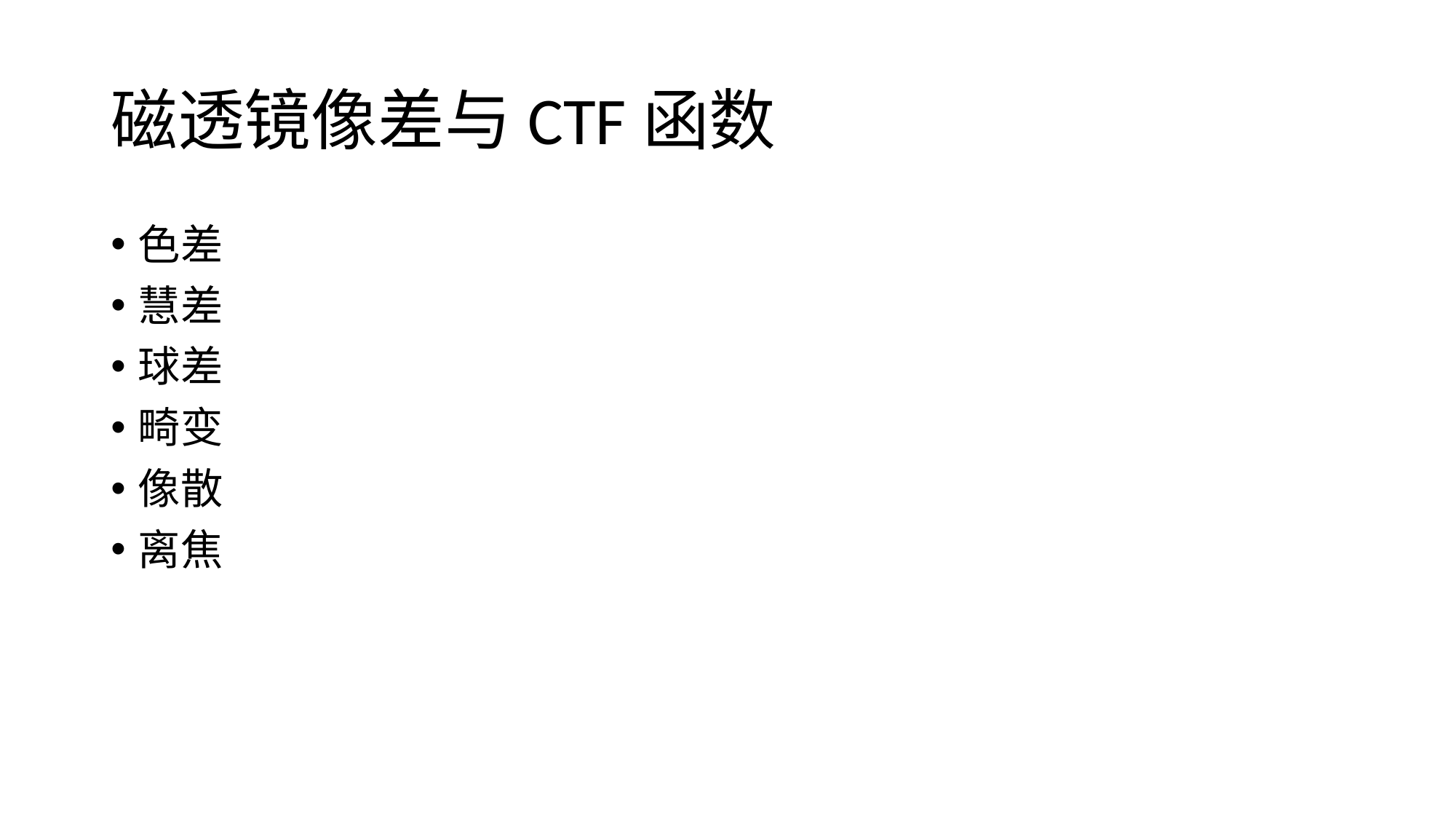

# 磁透镜像差与CTF函数
色差
慧差
球差
畸变
像散
离焦